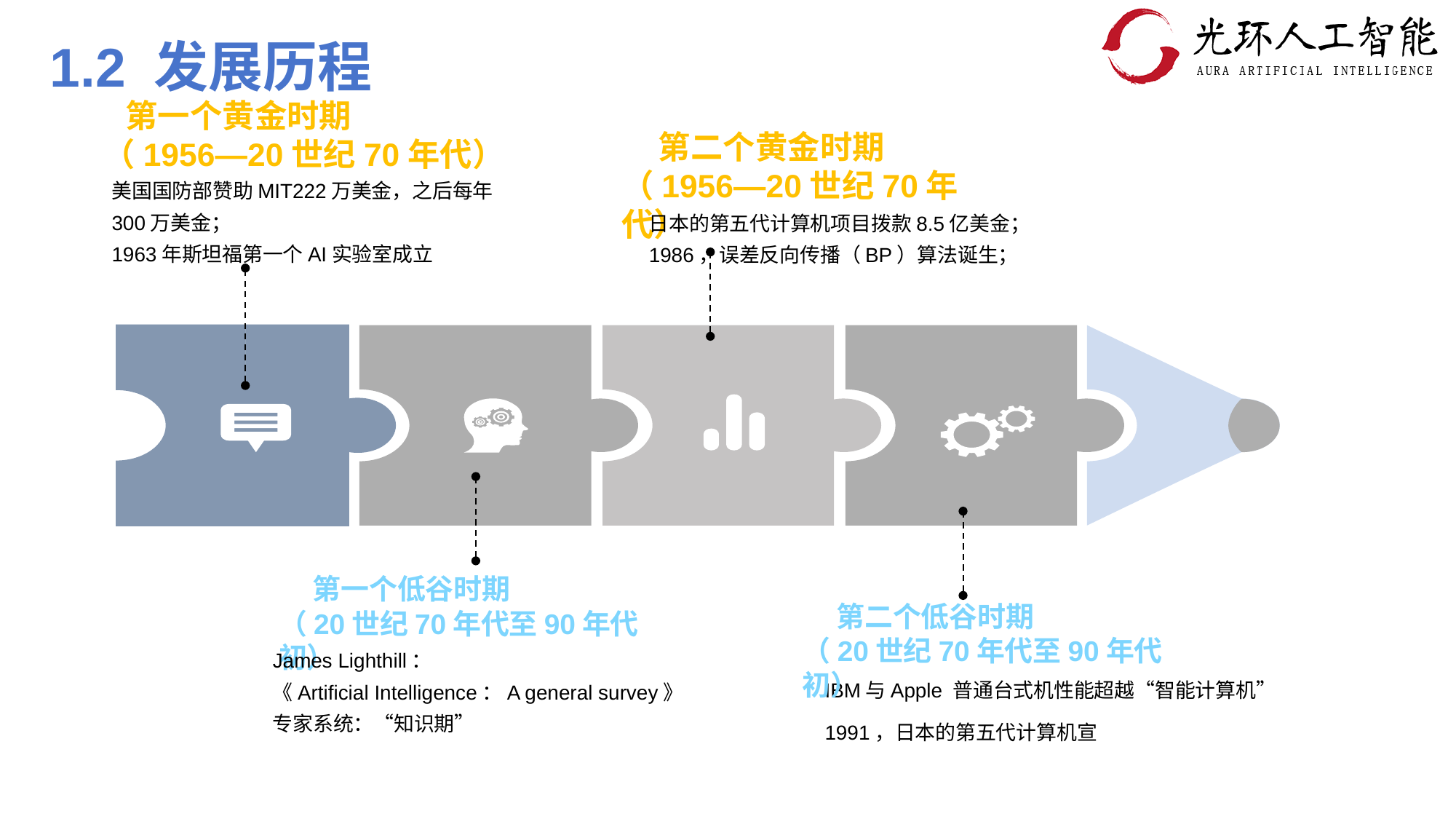

# 1.2 发展历程
  第一个黄金时期
（1956—20世纪70年代）

    第二个黄金时期
（1956—20世纪70年代）
日本的第五代计算机项目拨款8.5亿美金；
1986，误差反向传播（BP）算法诞生；

    第二个低谷时期
（20世纪70年代至90年代初）
IBM与Apple 普通台式机性能超越“智能计算机”
1991，日本的第五代计算机宣告失败
美国国防部赞助MIT222万美金，之后每年300万美金；
1963年斯坦福第一个AI实验室成立
    第一个低谷时期
（20世纪70年代至90年代初）
James Lighthill：
《Artificial Intelligence：A general survey》
专家系统：“知识期”